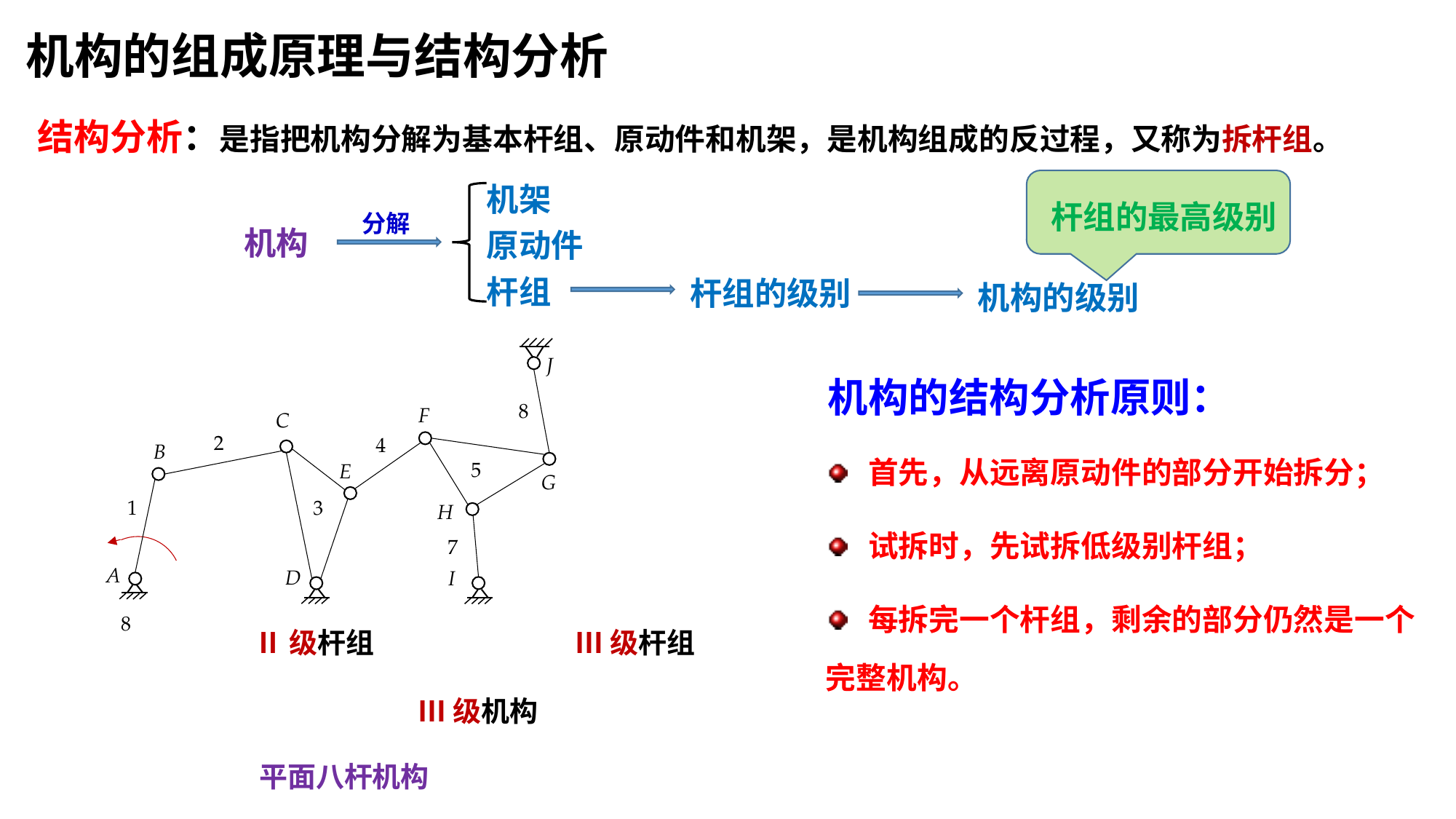

机构的组成原理与结构分析
结构分析：是指把机构分解为基本杆组、原动件和机架，是机构组成的反过程，又称为拆杆组。
机架
原动件
杆组

杆组的最高级别

分解
机构

杆组的级别
机构的级别

J

8
F
4

5
E

G

H

7
I

机构的结构分析原则：
C
2
B

3

D
  首先，从远离原动件的部分开始拆分；
  试拆时，先试拆低级别杆组；
  每拆完一个杆组，剩余的部分仍然是一个完整机构。
1

A

8
Ⅲ级杆组
Ⅱ级杆组
Ⅲ级机构
平面八杆机构